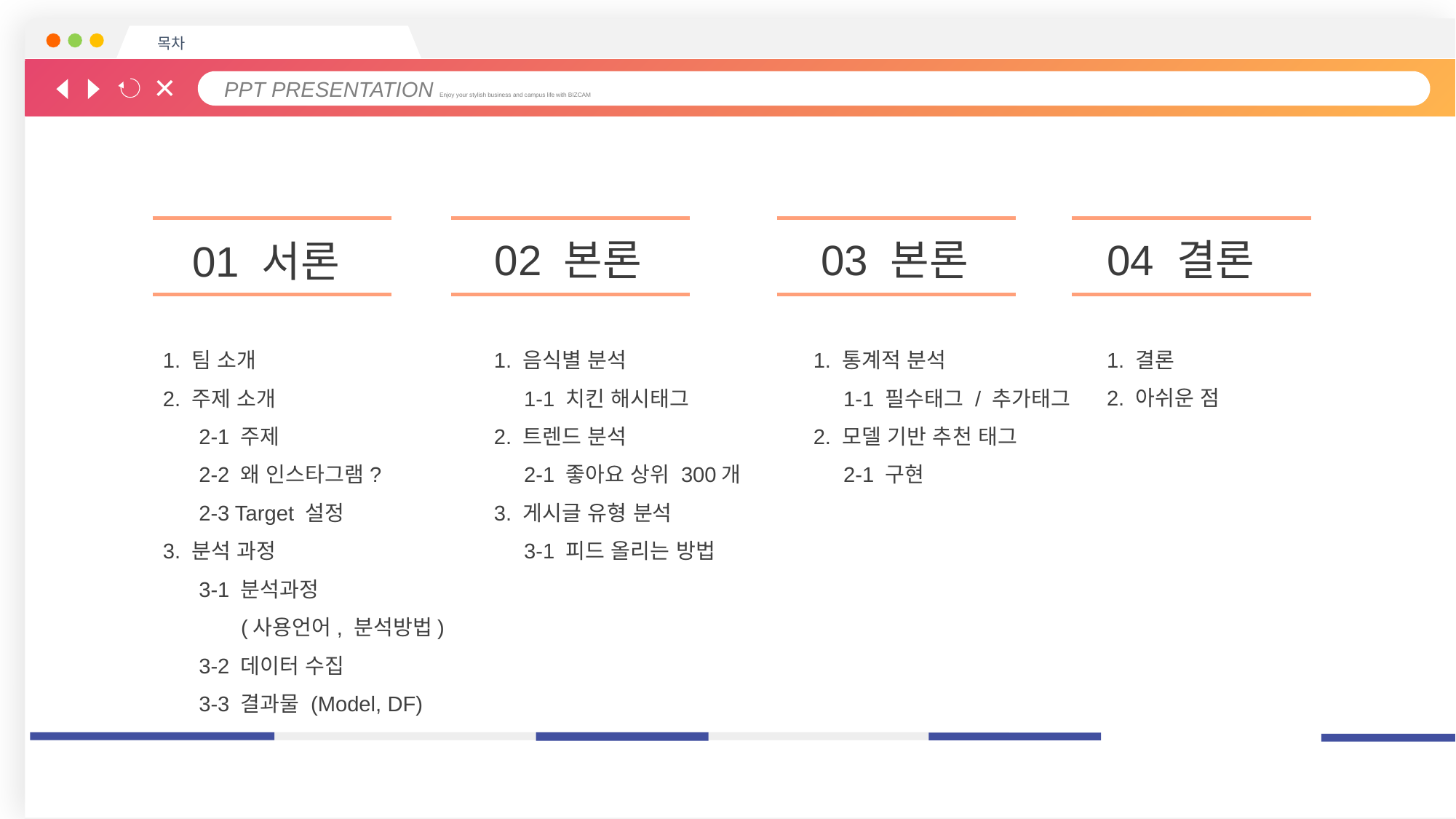

목차

PPT PRESENTATION Enjoy your stylish business and campus life with BIZCAM

02 본론
03 본론
04 결론
01 서론
1. 결론
2. 아쉬운 점
1. 팀 소개
2. 주제 소개
      2-1 주제
      2-2 왜 인스타그램?
      2-3 Target 설정
3. 분석 과정
      3-1 분석과정
             (사용언어, 분석방법)
      3-2 데이터 수집
      3-3 결과물 (Model, DF)
1. 음식별 분석
     1-1 치킨 해시태그
2. 트렌드 분석
     2-1 좋아요 상위 300개
3. 게시글 유형 분석
     3-1 피드 올리는 방법
1. 통계적 분석
     1-1 필수태그 / 추가태그
2. 모델 기반 추천 태그
     2-1 구현